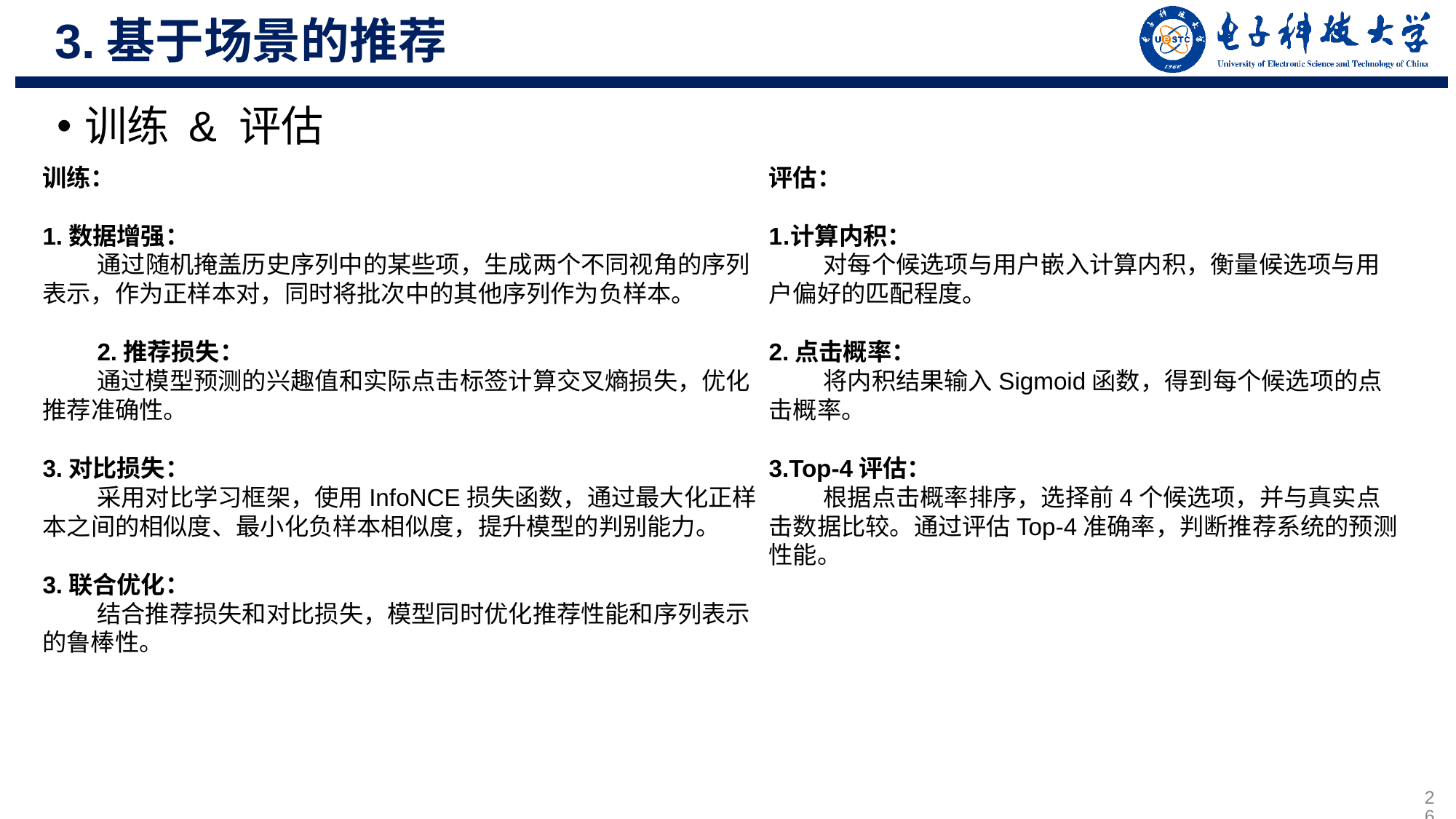

3.基于场景的推荐
训练 & 评估
训练：

1.数据增强：
通过随机掩盖历史序列中的某些项，生成两个不同视角的序列表示，作为正样本对，同时将批次中的其他序列作为负样本。

2.推荐损失：
通过模型预测的兴趣值和实际点击标签计算交叉熵损失，优化推荐准确性。

3.对比损失：
采用对比学习框架，使用InfoNCE损失函数，通过最大化正样本之间的相似度、最小化负样本相似度，提升模型的判别能力。

3.联合优化：
结合推荐损失和对比损失，模型同时优化推荐性能和序列表示的鲁棒性。

评估：

计算内积：
对每个候选项与用户嵌入计算内积，衡量候选项与用户偏好的匹配程度。

2.点击概率：
将内积结果输入Sigmoid函数，得到每个候选项的点击概率。

3.Top-4评估：
根据点击概率排序，选择前4个候选项，并与真实点击数据比较。通过评估Top-4准确率，判断推荐系统的预测性能。
26